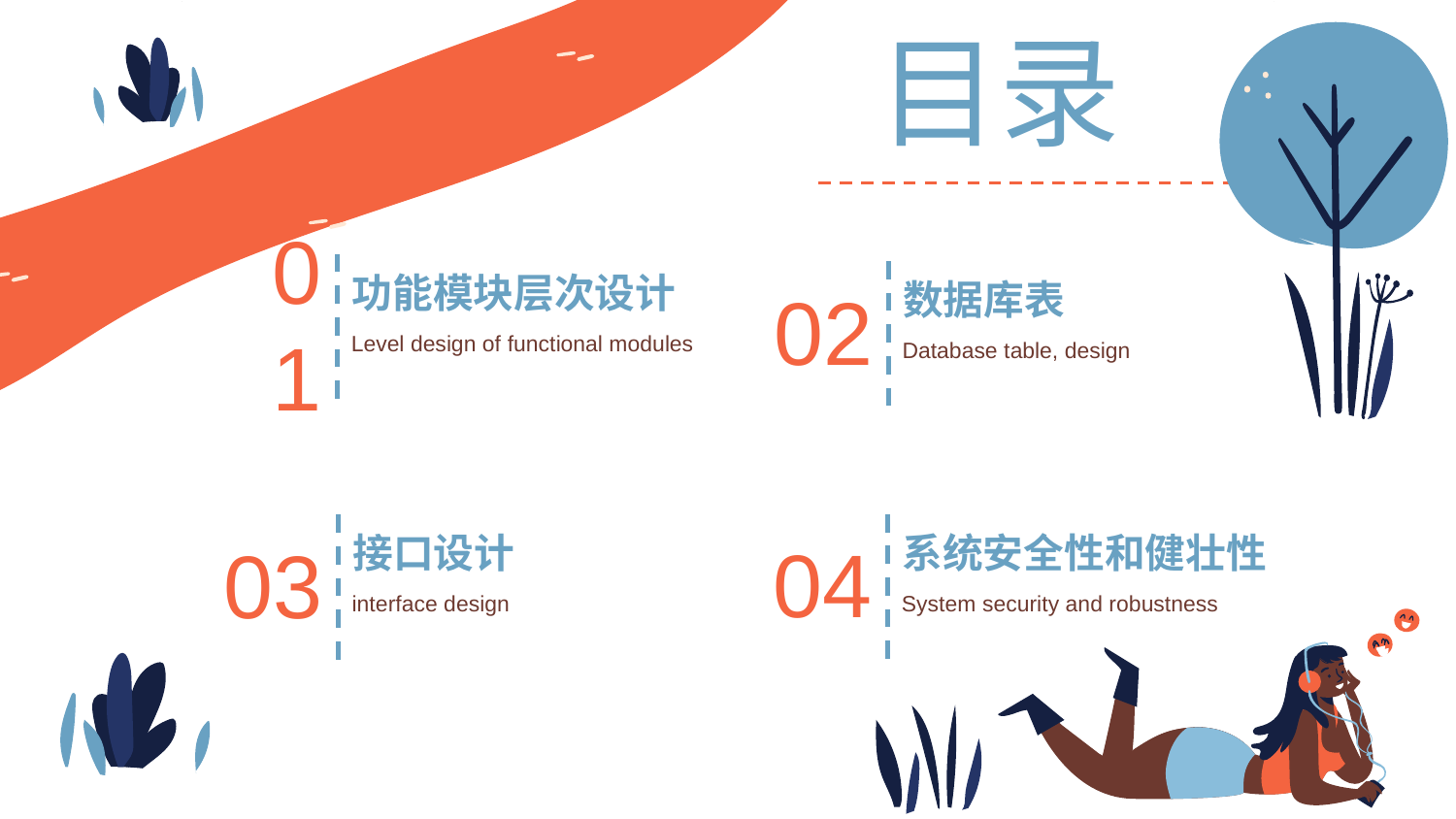

# 目录

功能模块层次设计
01
Level design of functional modules
数据库表
02
Database table, design
系统安全性和健壮性
04
System security and robustness
接口设计
03
interface design